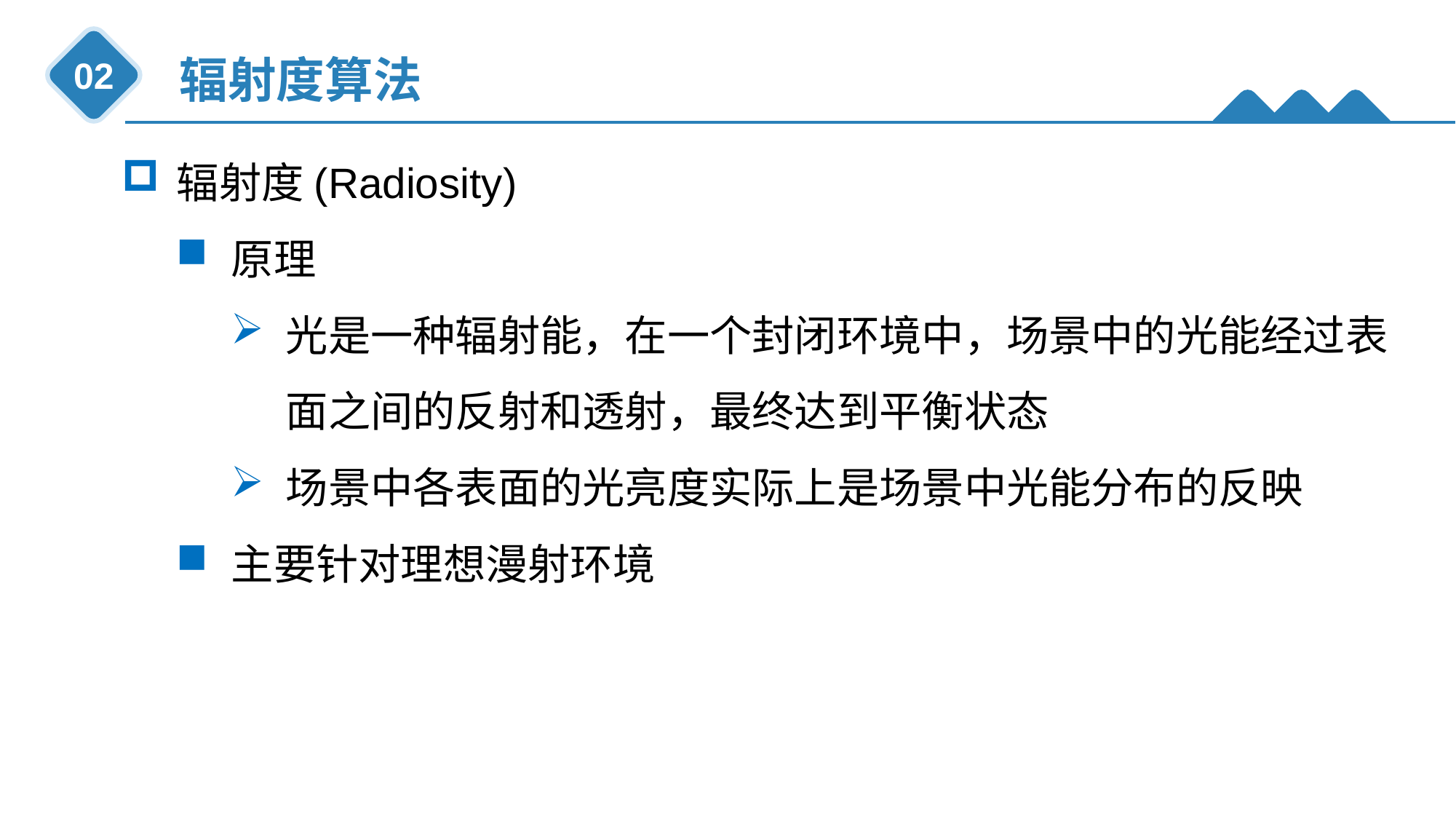

辐射度算法
02

辐射度(Radiosity)
原理
光是一种辐射能，在一个封闭环境中，场景中的光能经过表面之间的反射和透射，最终达到平衡状态
场景中各表面的光亮度实际上是场景中光能分布的反映
主要针对理想漫射环境